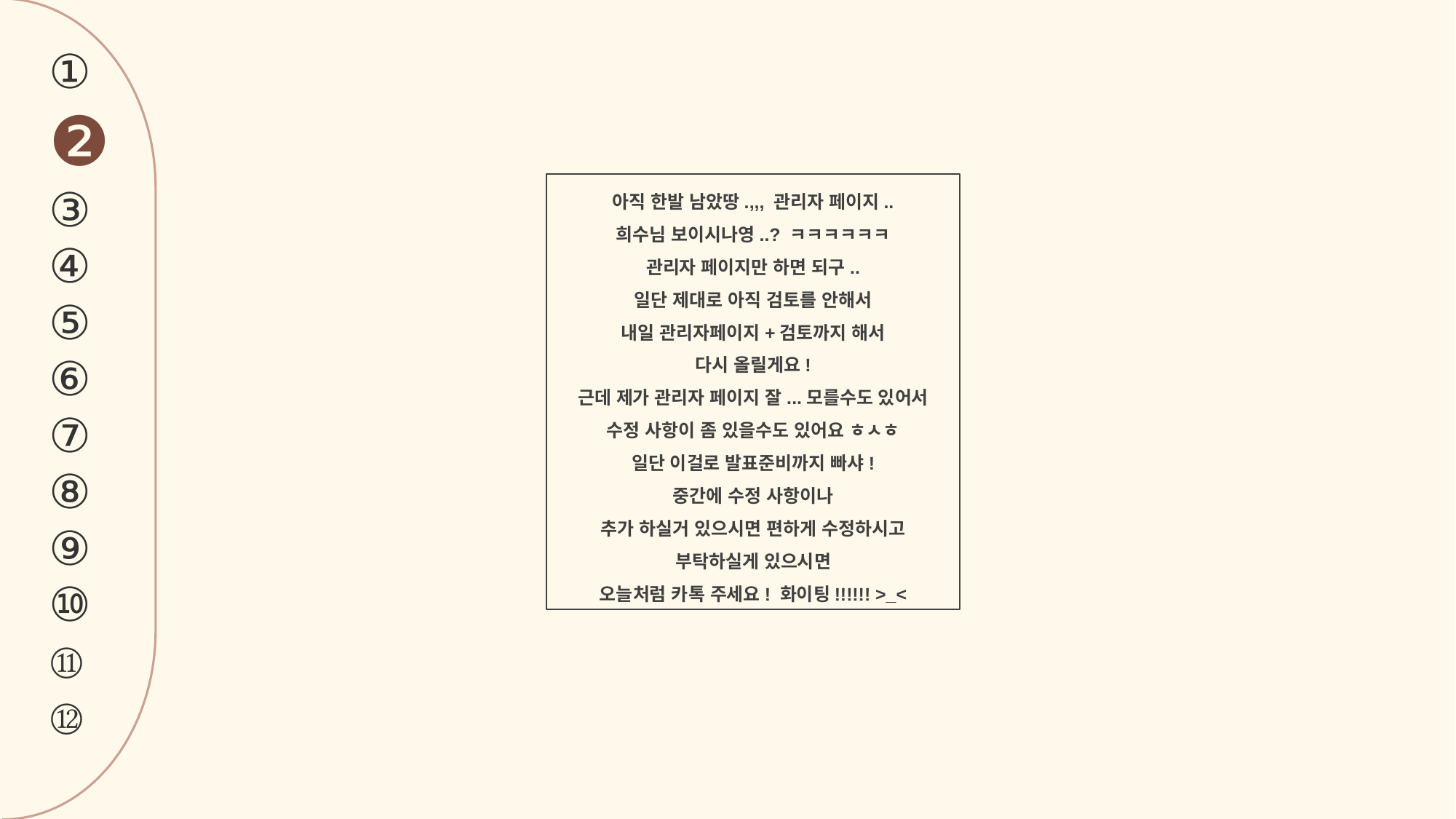

①❷
③④⑤⑥⑦⑧⑨⑩
⑪⑫
아직 한발 남았땅.,,, 관리자 페이지..
희수님 보이시나영..? ㅋㅋㅋㅋㅋㅋ
관리자 페이지만 하면 되구..
일단 제대로 아직 검토를 안해서
내일 관리자페이지+검토까지 해서
다시 올릴게요!
근데 제가 관리자 페이지 잘...모를수도 있어서
수정 사항이 좀 있을수도 있어요 ㅎㅅㅎ
일단 이걸로 발표준비까지 빠샤!
중간에 수정 사항이나
추가 하실거 있으시면 편하게 수정하시고 부탁하실게 있으시면
오늘처럼 카톡 주세요! 화이팅!!!!!! >_<